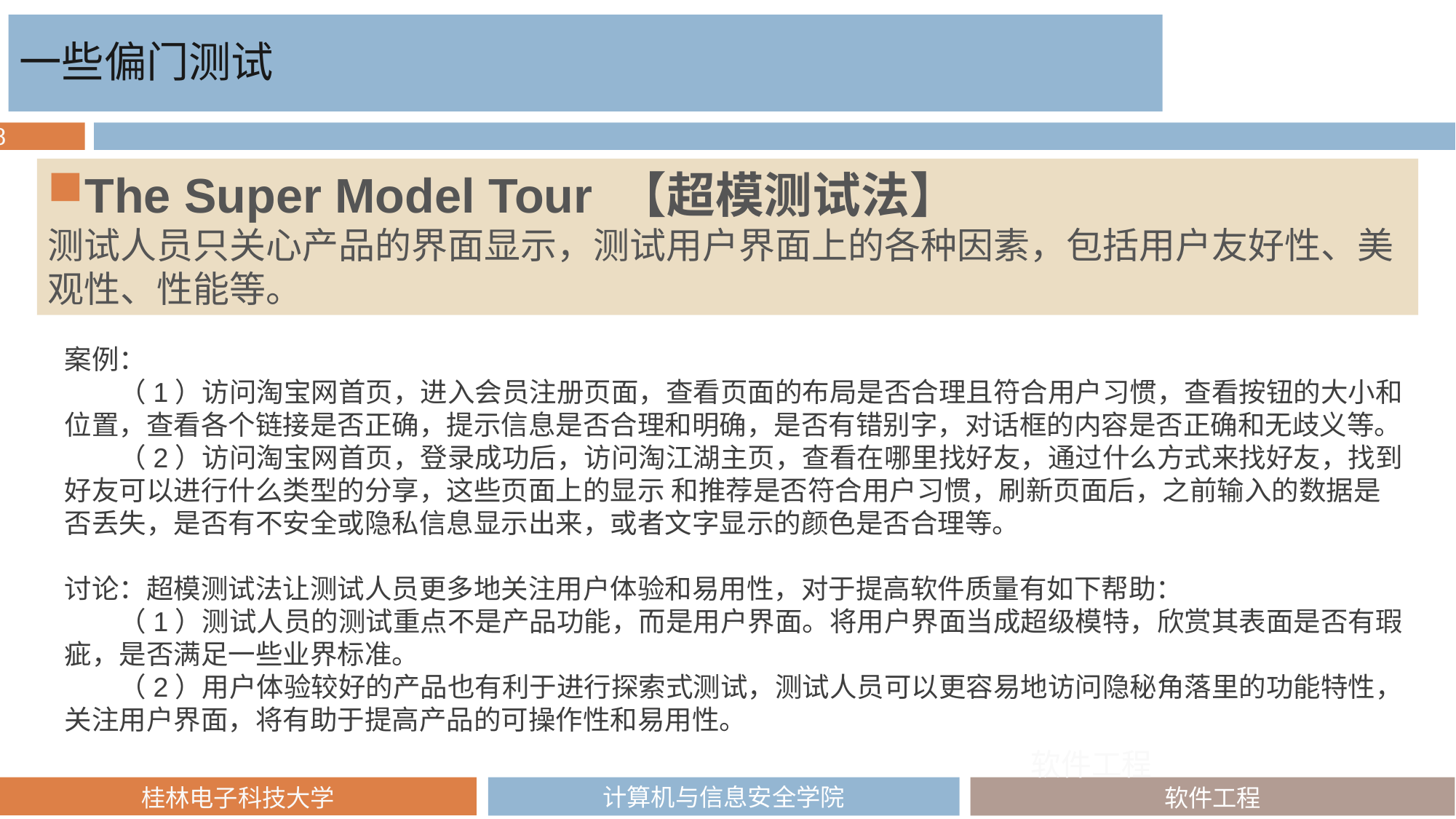

一些偏门测试
The Super Model Tour 【超模测试法】
测试人员只关心产品的界面显示，测试用户界面上的各种因素，包括用户友好性、美观性、性能等。
案例：
　　（1）访问淘宝网首页，进入会员注册页面，查看页面的布局是否合理且符合用户习惯，查看按钮的大小和位置，查看各个链接是否正确，提示信息是否合理和明确，是否有错别字，对话框的内容是否正确和无歧义等。
　　（2）访问淘宝网首页，登录成功后，访问淘江湖主页，查看在哪里找好友，通过什么方式来找好友，找到好友可以进行什么类型的分享，这些页面上的显示 和推荐是否符合用户习惯，刷新页面后，之前输入的数据是否丢失，是否有不安全或隐私信息显示出来，或者文字显示的颜色是否合理等。
讨论：超模测试法让测试人员更多地关注用户体验和易用性，对于提高软件质量有如下帮助：
　　（1）测试人员的测试重点不是产品功能，而是用户界面。将用户界面当成超级模特，欣赏其表面是否有瑕疵，是否满足一些业界标准。
　　（2）用户体验较好的产品也有利于进行探索式测试，测试人员可以更容易地访问隐秘角落里的功能特性，关注用户界面，将有助于提高产品的可操作性和易用性。
软件工程